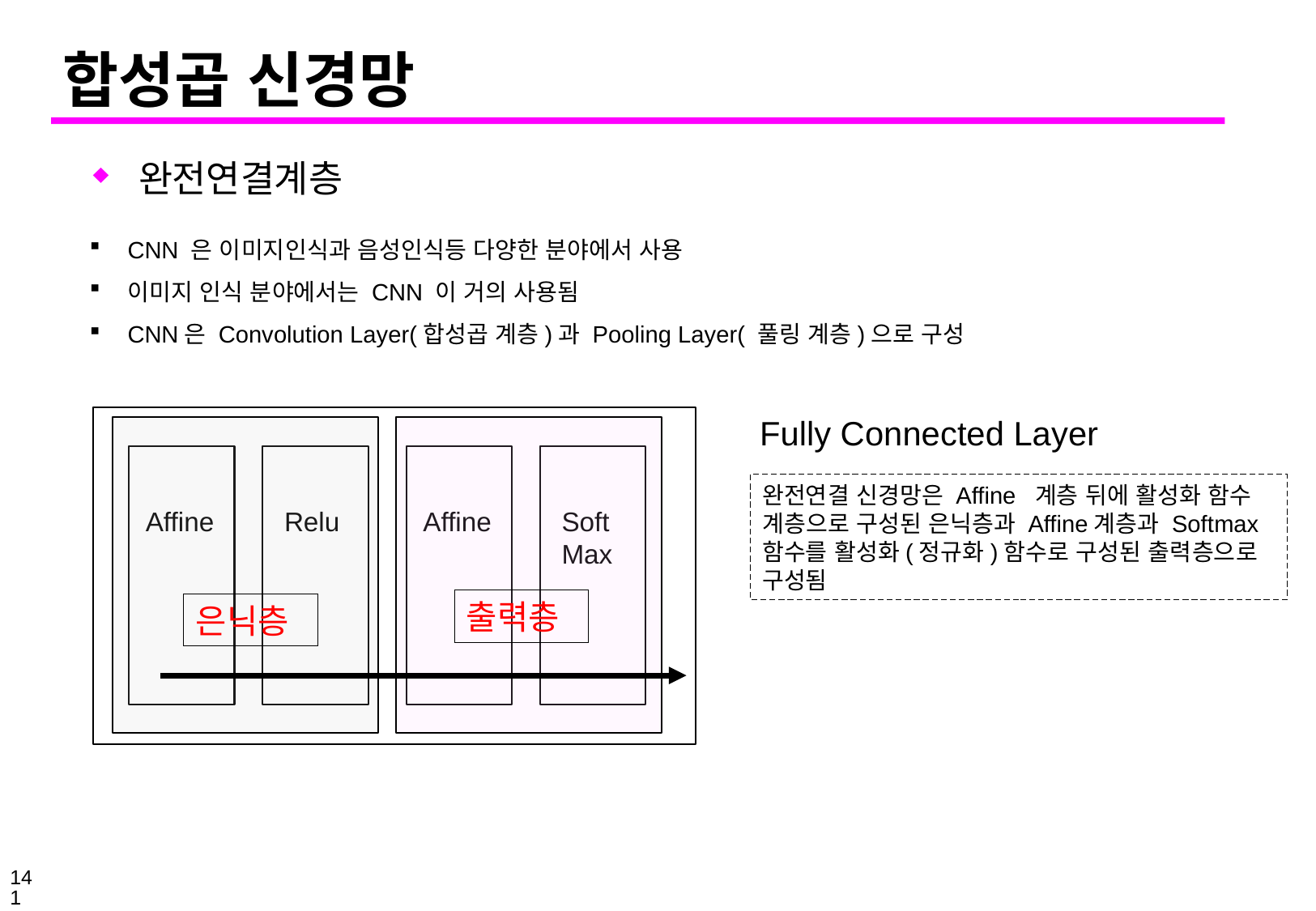

# 합성곱 신경망
완전연결계층
CNN 은 이미지인식과 음성인식등 다양한 분야에서 사용
이미지 인식 분야에서는 CNN 이 거의 사용됨
CNN은 Convolution Layer(합성곱 계층)과 Pooling Layer( 풀링 계층)으로 구성
Fully Connected Layer

완전연결 신경망은 Affine  계층 뒤에 활성화 함수 계층으로 구성된 은닉층과 Affine계층과 Softmax 함수를 활성화(정규화)함수로 구성된 출력층으로 구성됨
Affine
Relu
Affine
Soft
Max
출력층
은닉층
141